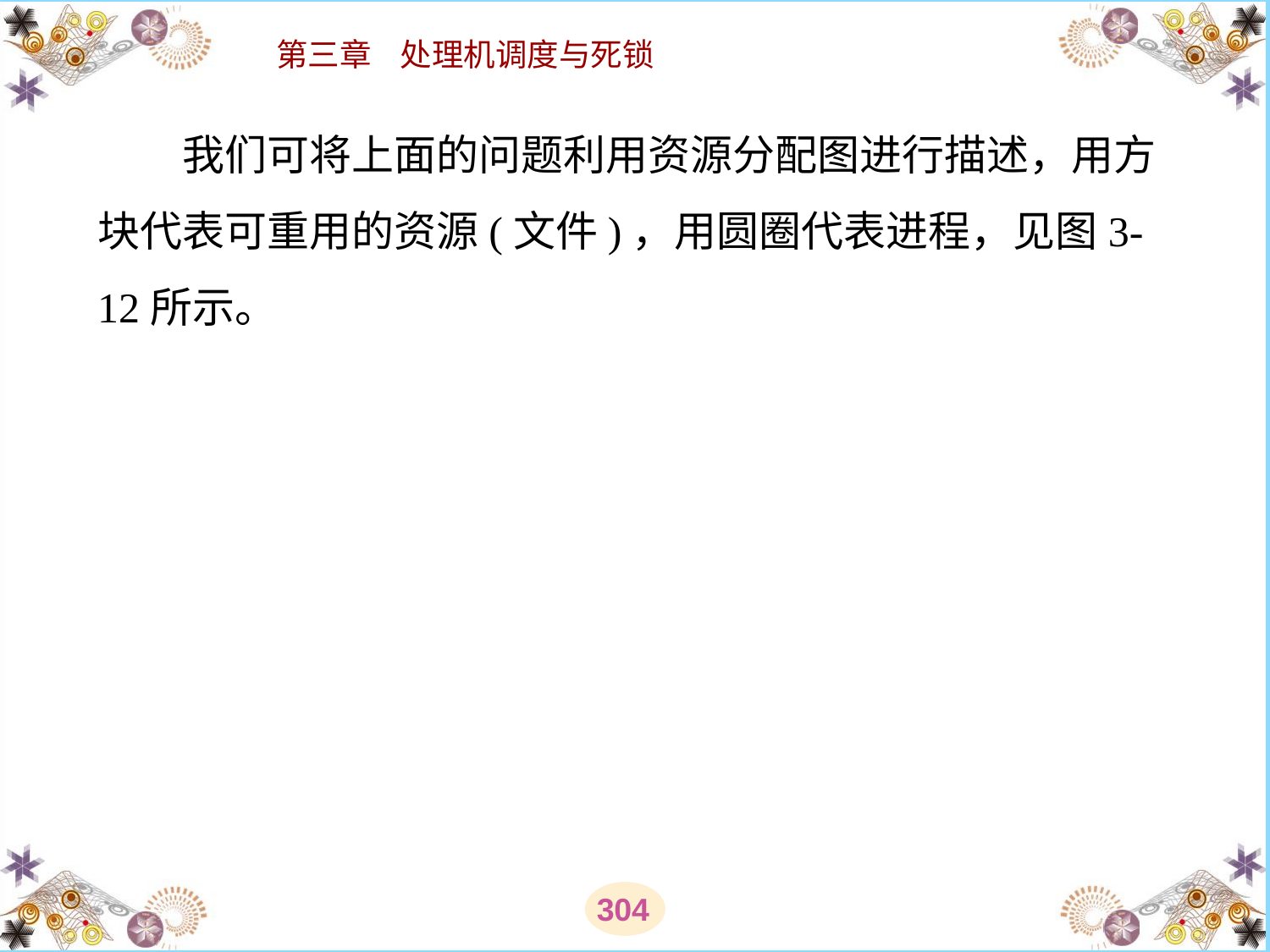

# 我们可将上面的问题利用资源分配图进行描述，用方块代表可重用的资源(文件)，用圆圈代表进程，见图3-12所示。